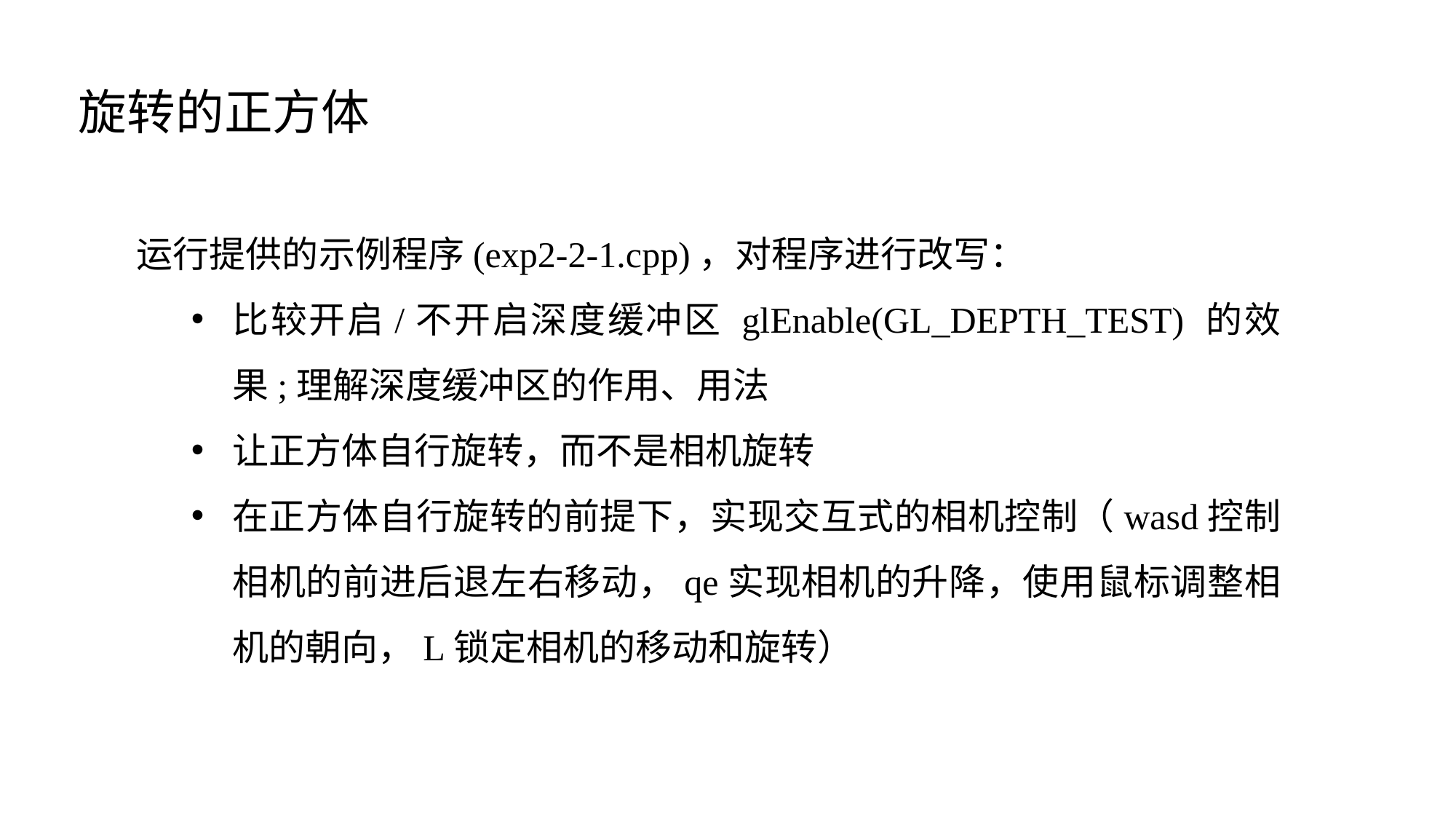

旋转的正方体
运行提供的示例程序(exp2-2-1.cpp)，对程序进行改写：
比较开启/不开启深度缓冲区 glEnable(GL_DEPTH_TEST) 的效果;理解深度缓冲区的作用、用法
让正方体自行旋转，而不是相机旋转
在正方体自行旋转的前提下，实现交互式的相机控制（wasd控制相机的前进后退左右移动，qe实现相机的升降，使用鼠标调整相机的朝向，L锁定相机的移动和旋转）